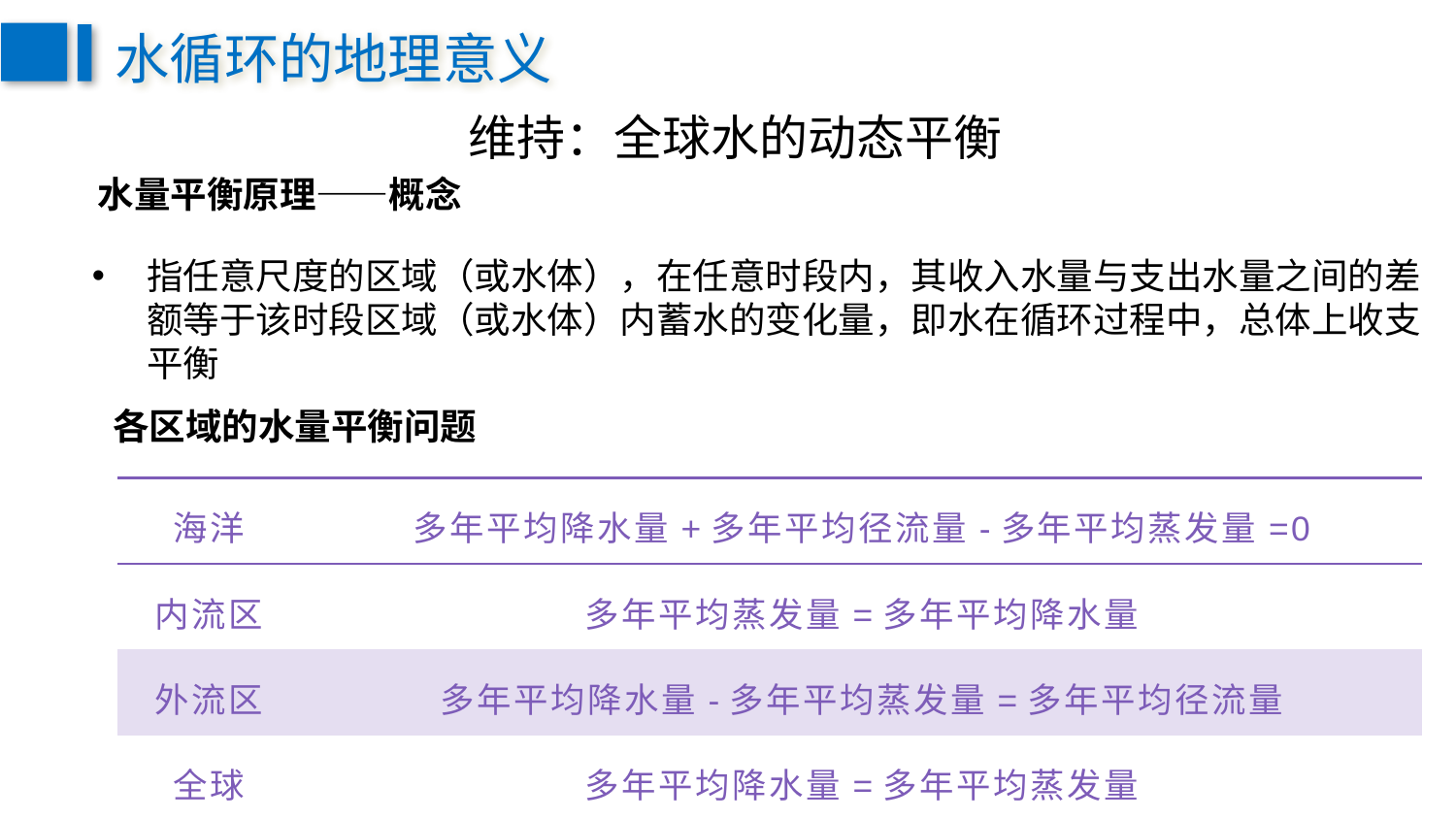

水循环的地理意义

# 维持：全球水的动态平衡
水量平衡原理——概念
指任意尺度的区域（或水体），在任意时段内，其收入水量与支出水量之间的差额等于该时段区域（或水体）内蓄水的变化量，即水在循环过程中，总体上收支平衡
各区域的水量平衡问题
| 海洋 | 多年平均降水量+多年平均径流量-多年平均蒸发量=0 |
| --- | --- |
| 内流区 | 多年平均蒸发量=多年平均降水量 |
| 外流区 | 多年平均降水量-多年平均蒸发量=多年平均径流量 |
| 全球 | 多年平均降水量=多年平均蒸发量 |